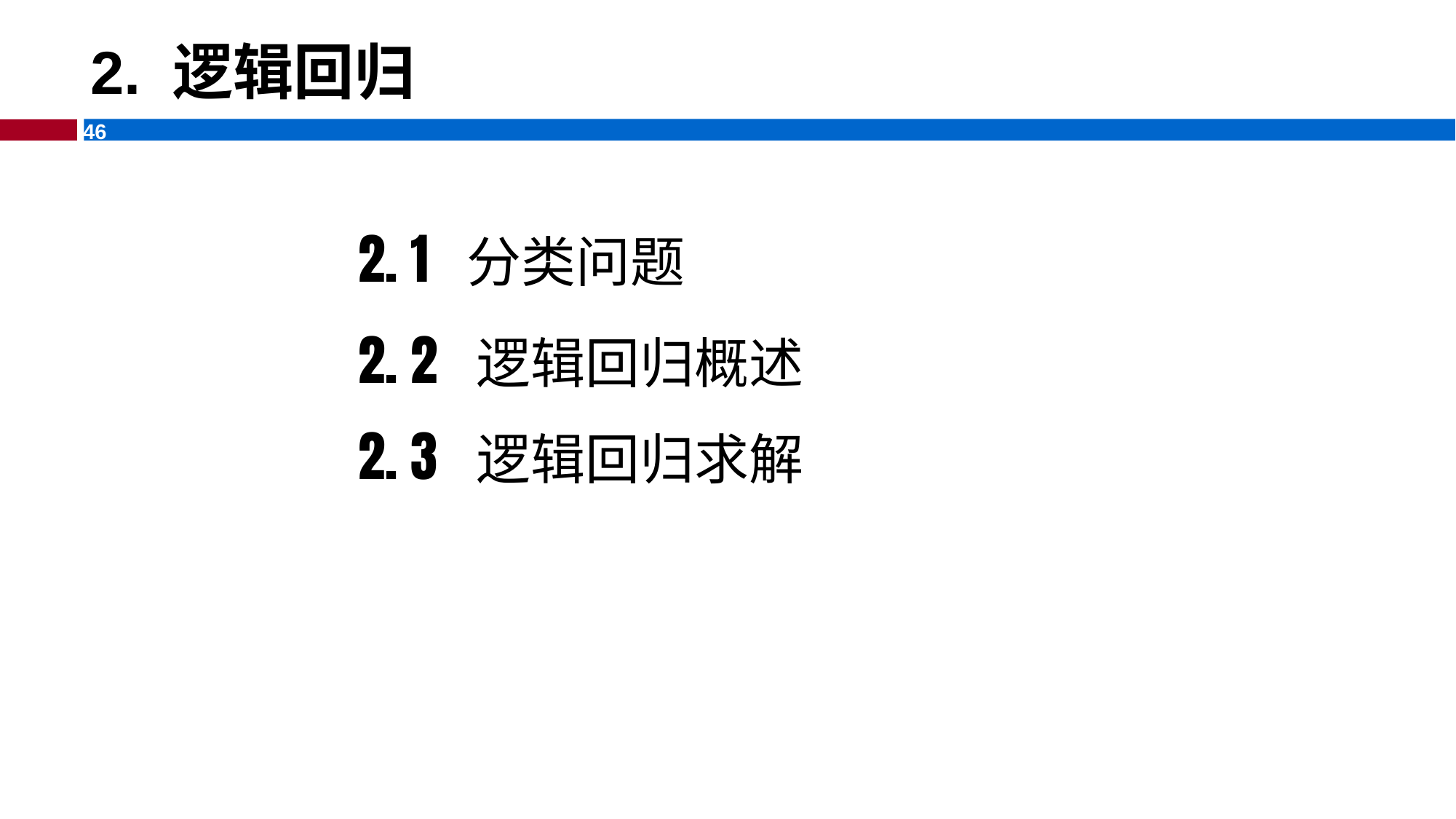

# 2. 逻辑回归
2. 1  分类问题
2. 2  逻辑回归概述
2. 3  逻辑回归求解